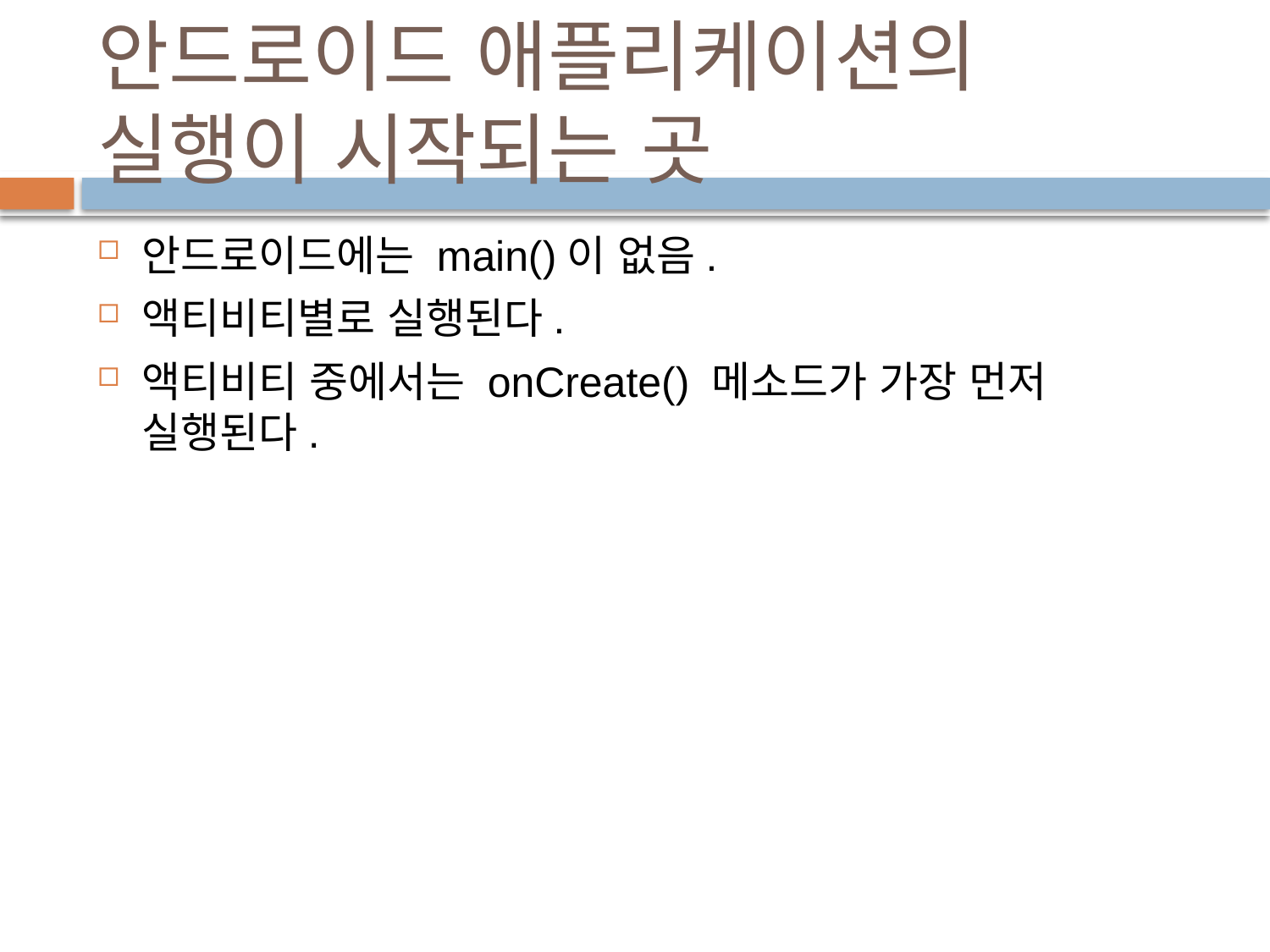

# 안드로이드 애플리케이션의 실행이 시작되는 곳
안드로이드에는 main()이 없음.
액티비티별로 실행된다.
액티비티 중에서는 onCreate() 메소드가 가장 먼저 실행된다.